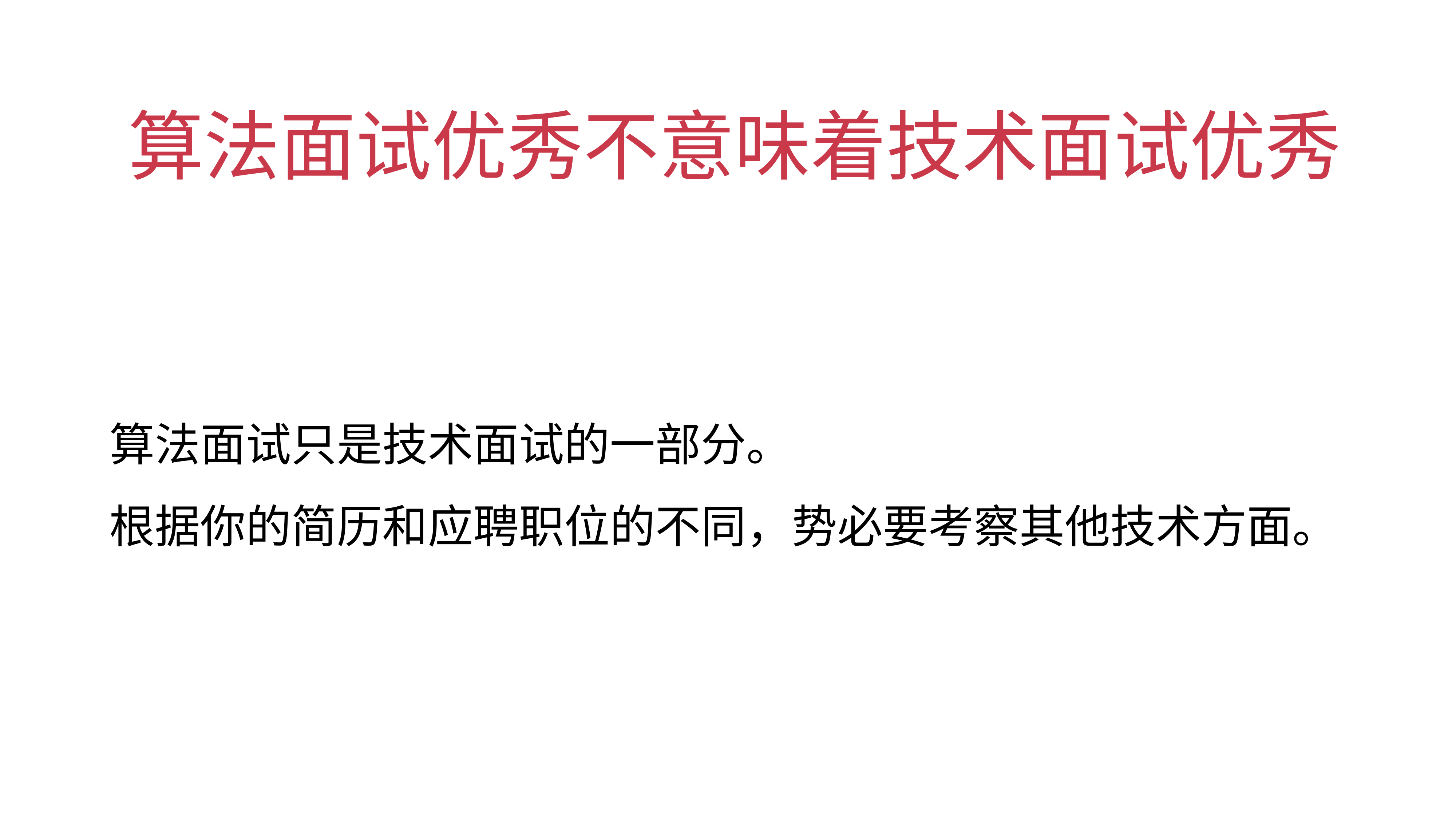

# 算法面试优秀不意味着技术面试优秀
算法面试只是技术面试的一部分。
根据你的简历和应聘职位的不同，势必要考察其他技术方面。